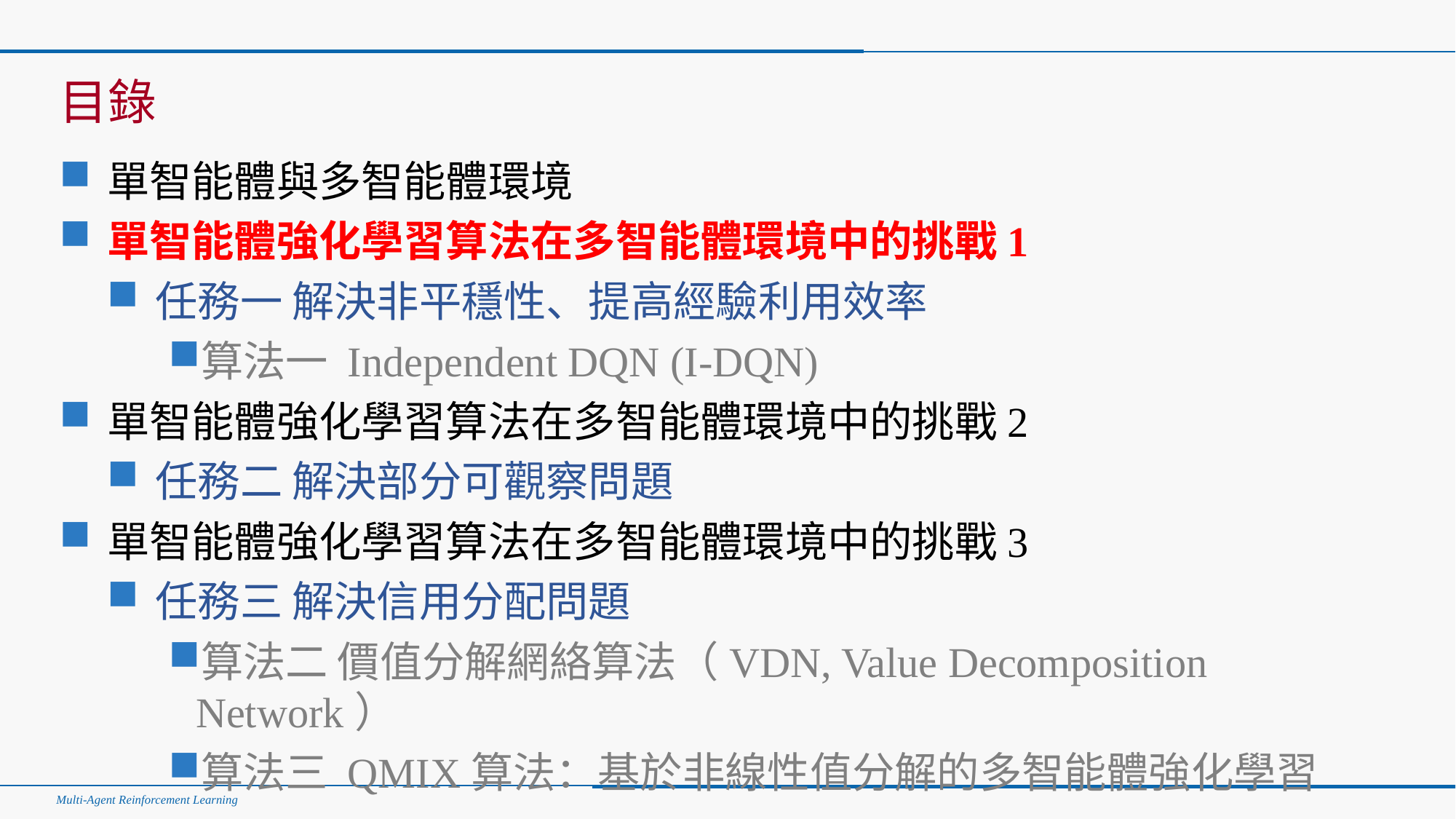

#
目錄
單智能體與多智能體環境
單智能體強化學習算法在多智能體環境中的挑戰1
任務一 解決非平穩性、提高經驗利用效率
算法一 Independent DQN (I-DQN)
單智能體強化學習算法在多智能體環境中的挑戰2
任務二 解決部分可觀察問題
單智能體強化學習算法在多智能體環境中的挑戰3
任務三 解決信用分配問題
算法二 價值分解網絡算法（VDN, Value Decomposition Network）
算法三 QMIX算法：基於非線性值分解的多智能體強化學習

29